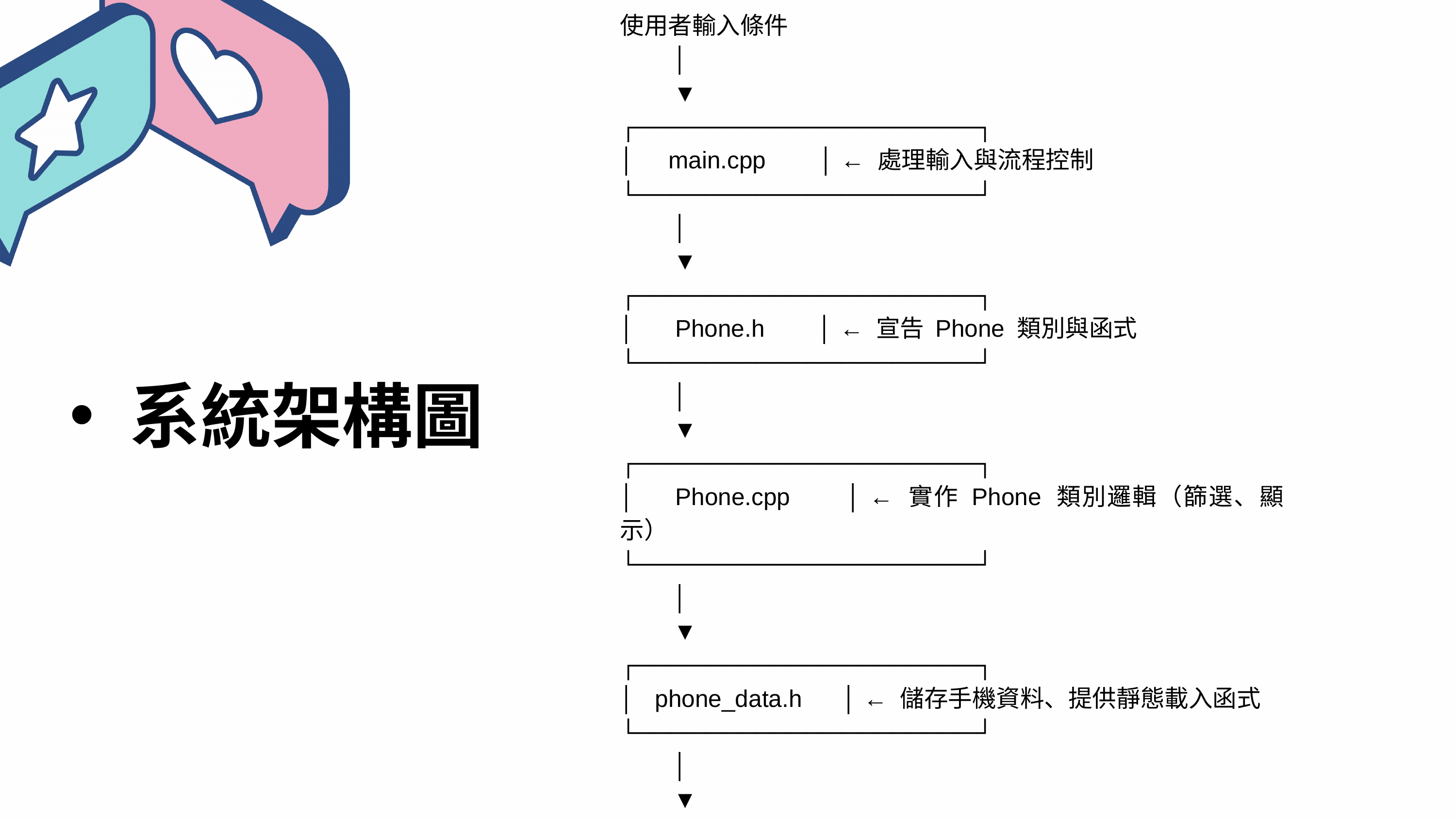

使用者輸入條件
        │
        ▼
┌────────────────────┐
│     main.cpp        │ ← 處理輸入與流程控制
└────────────────────┘
        │
        ▼
┌────────────────────┐
│      Phone.h        │ ← 宣告 Phone 類別與函式
└────────────────────┘
        │
        ▼
┌────────────────────┐
│     Phone.cpp       │ ← 實作 Phone 類別邏輯（篩選、顯示）
└────────────────────┘
        │
        ▼
┌────────────────────┐
│   phone_data.h      │ ← 儲存手機資料、提供靜態載入函式
└────────────────────┘
        │
        ▼
篩選出手機並顯示結果

系統架構圖